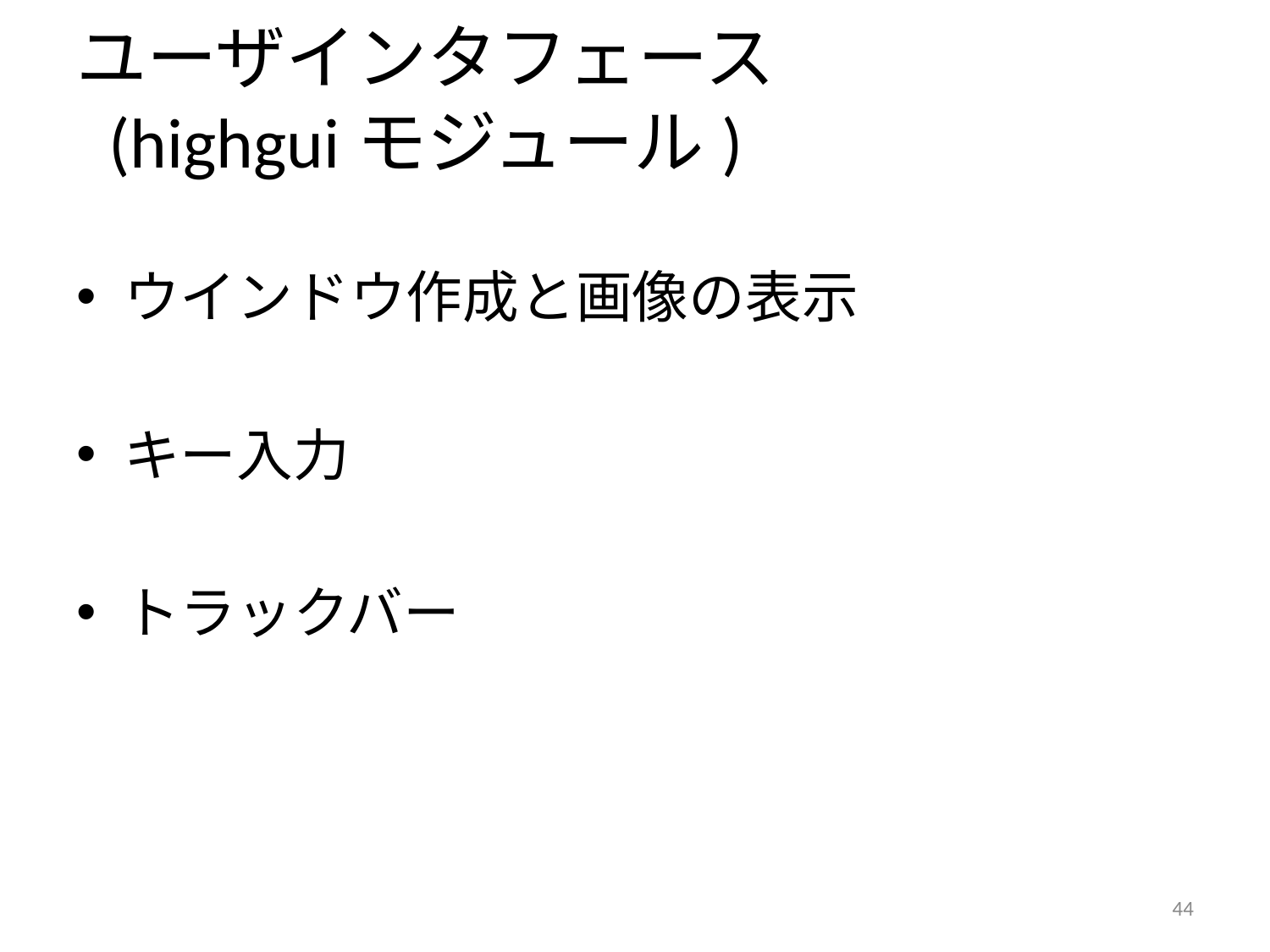

# ユーザインタフェース (highguiモジュール)

ウインドウ作成と画像の表示

キー入力

トラックバー
44